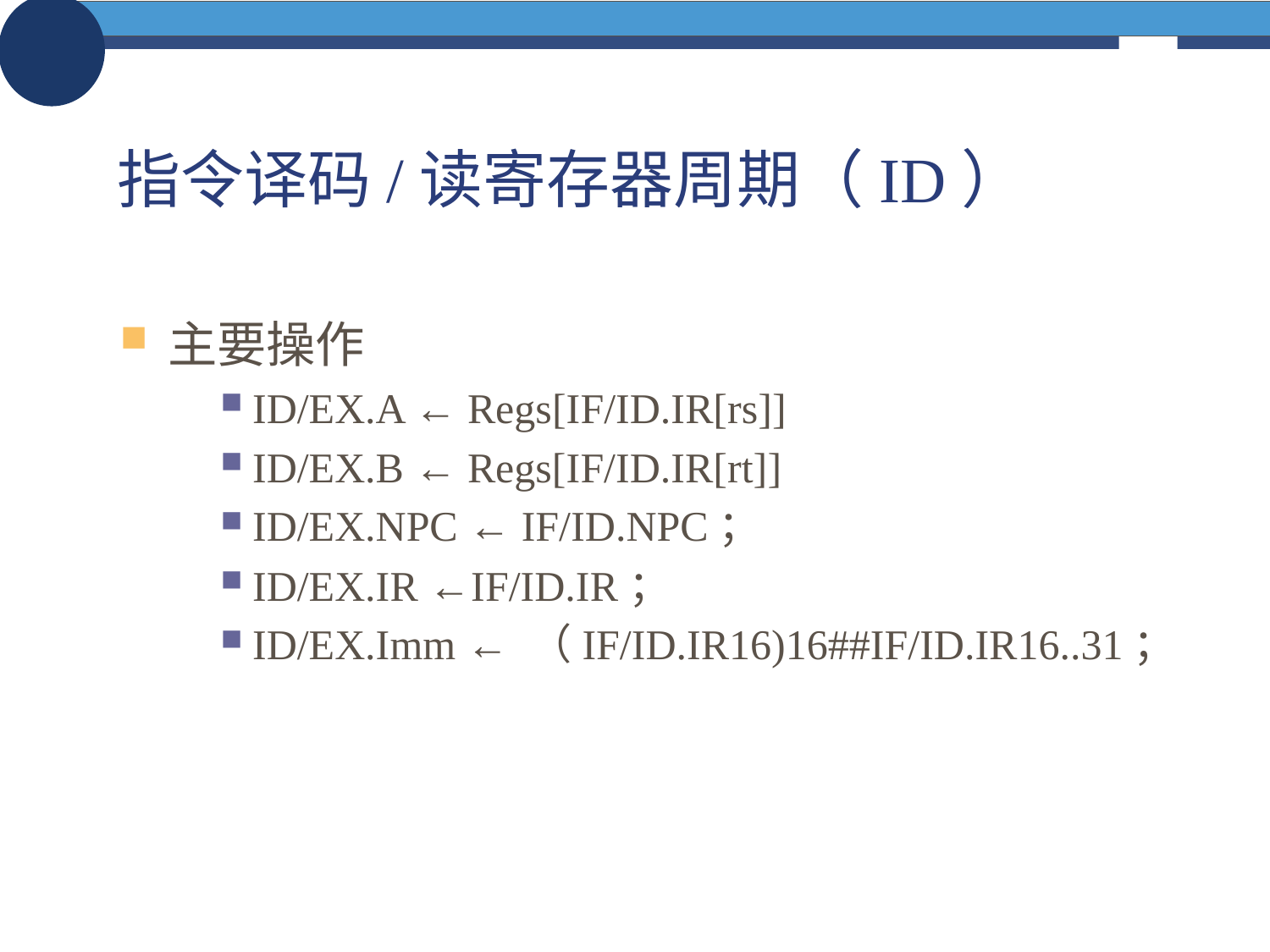

# 指令译码/读寄存器周期（ID）
主要操作
ID/EX.A ← Regs[IF/ID.IR[rs]]
ID/EX.B ← Regs[IF/ID.IR[rt]]
ID/EX.NPC ← IF/ID.NPC；
ID/EX.IR ←IF/ID.IR；
ID/EX.Imm ← （IF/ID.IR16)16##IF/ID.IR16..31；